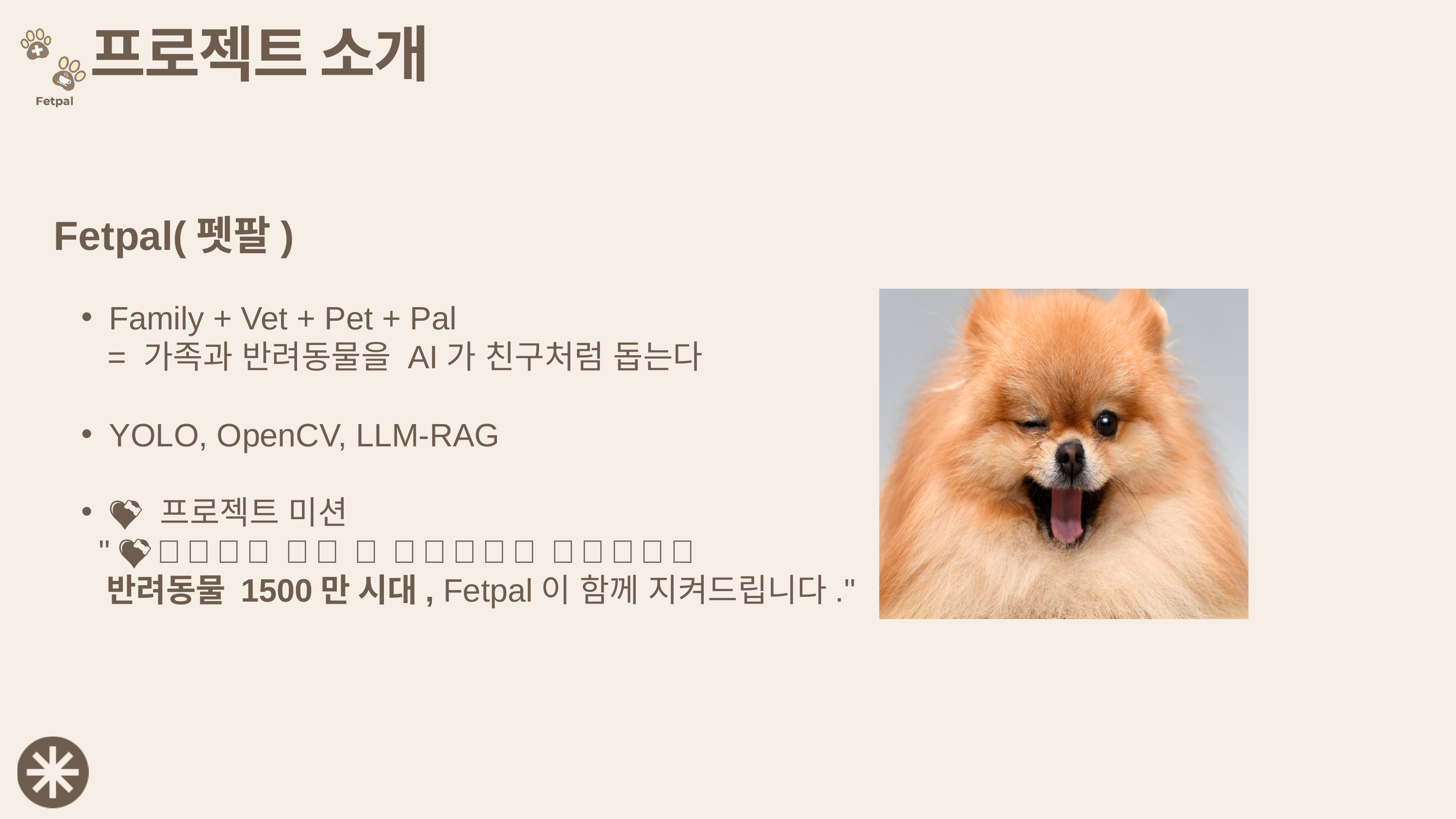

프로젝트 소개

Fetpal(펫팔)

Family + Vet + Pet + Pal
      = 가족과 반려동물을 AI가 친구처럼 돕는다

YOLO, OpenCV, LLM-RAG

💝 프로젝트 미션
     "내 선택으로 내게 온 사랑스러운 반려동물💝
     반려동물 1500만 시대, Fetpal이 함께 지켜드립니다."